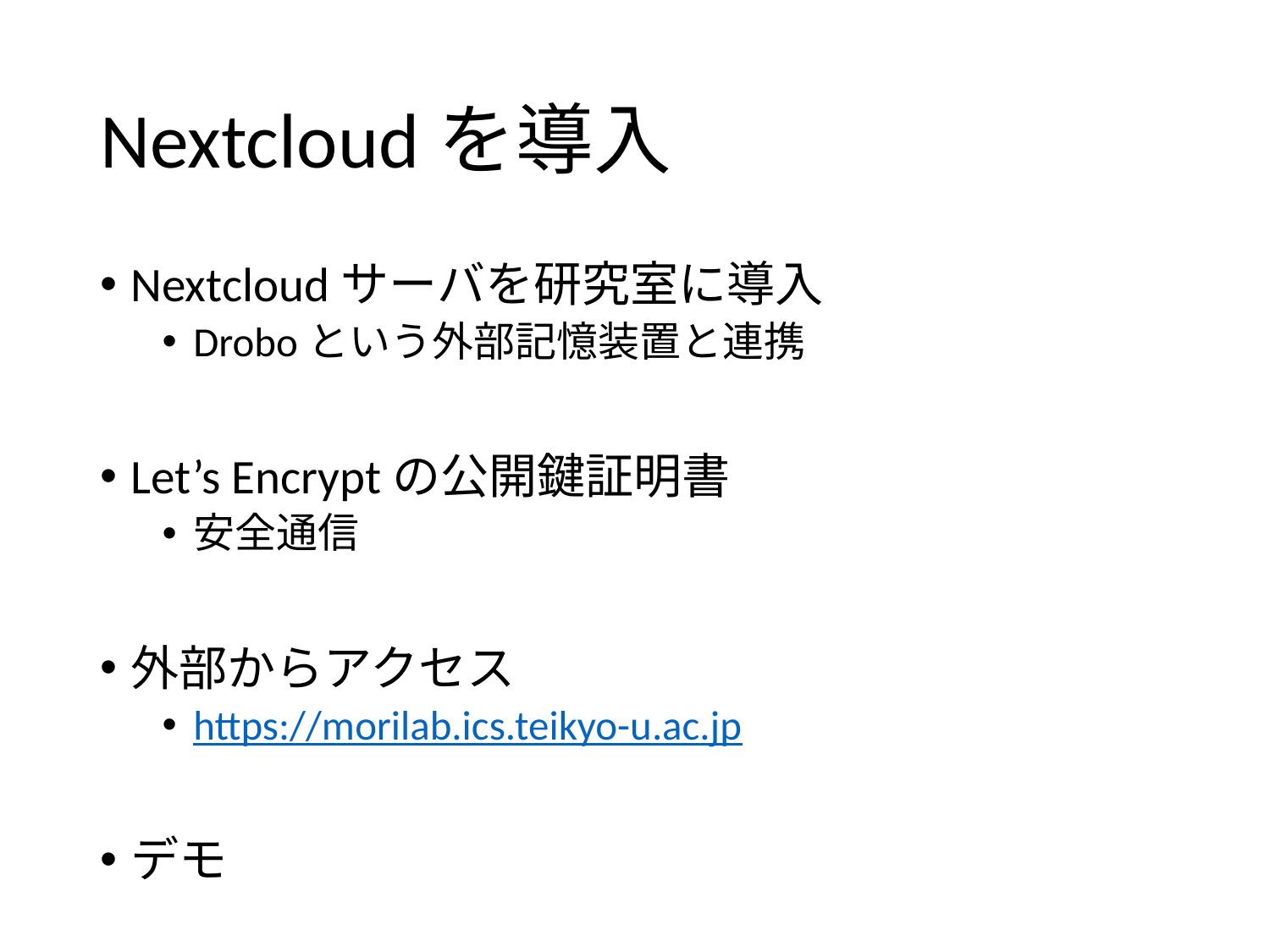

# Nextcloudを導入
Nextcloudサーバを研究室に導入
Droboという外部記憶装置と連携

Let’s Encryptの公開鍵証明書
安全通信

外部からアクセス
https://morilab.ics.teikyo-u.ac.jp

デモ